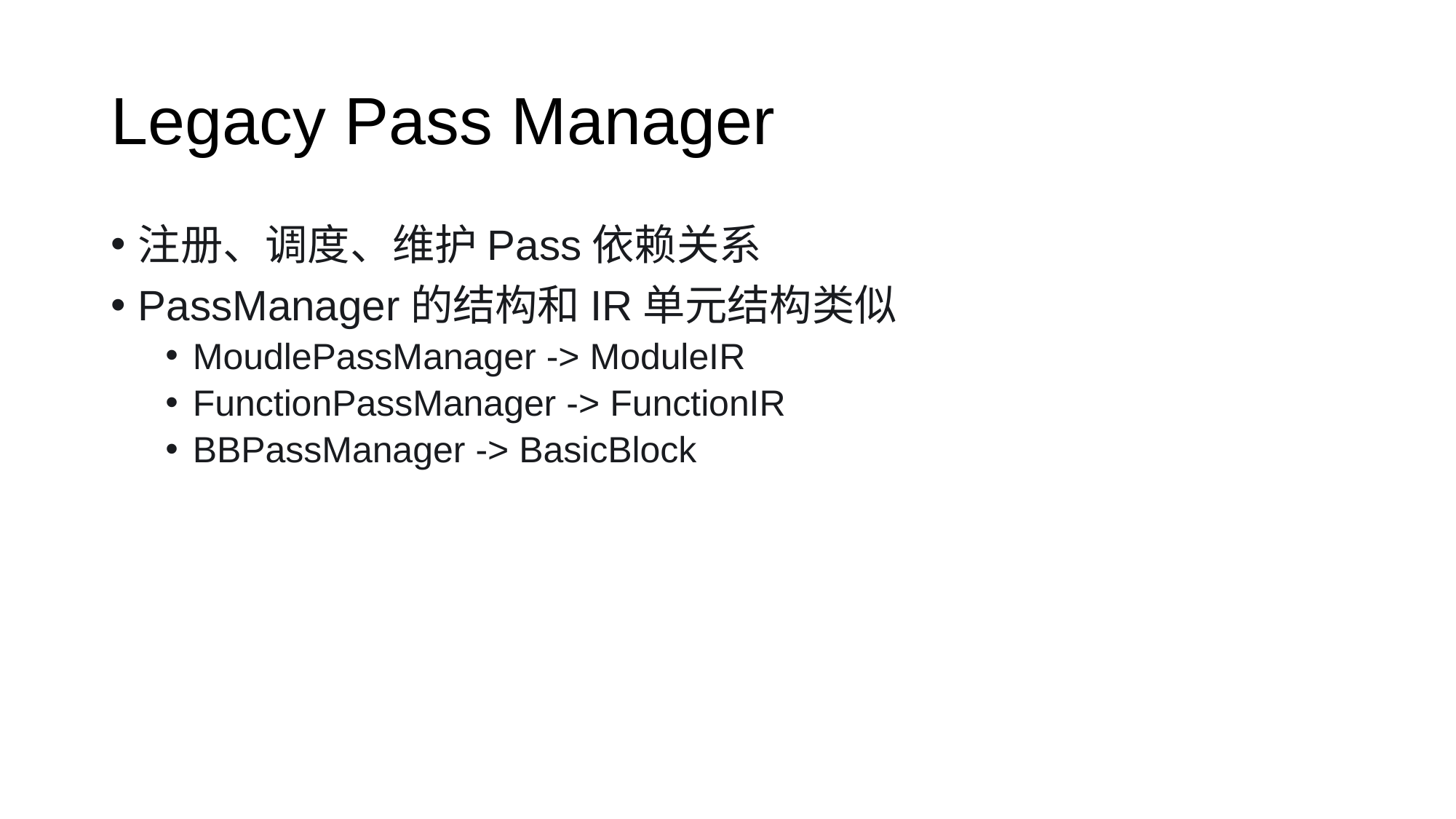

# Legacy Pass Manager
注册、调度、维护Pass依赖关系
PassManager的结构和IR单元结构类似
MoudlePassManager -> ModuleIR
FunctionPassManager -> FunctionIR
BBPassManager -> BasicBlock